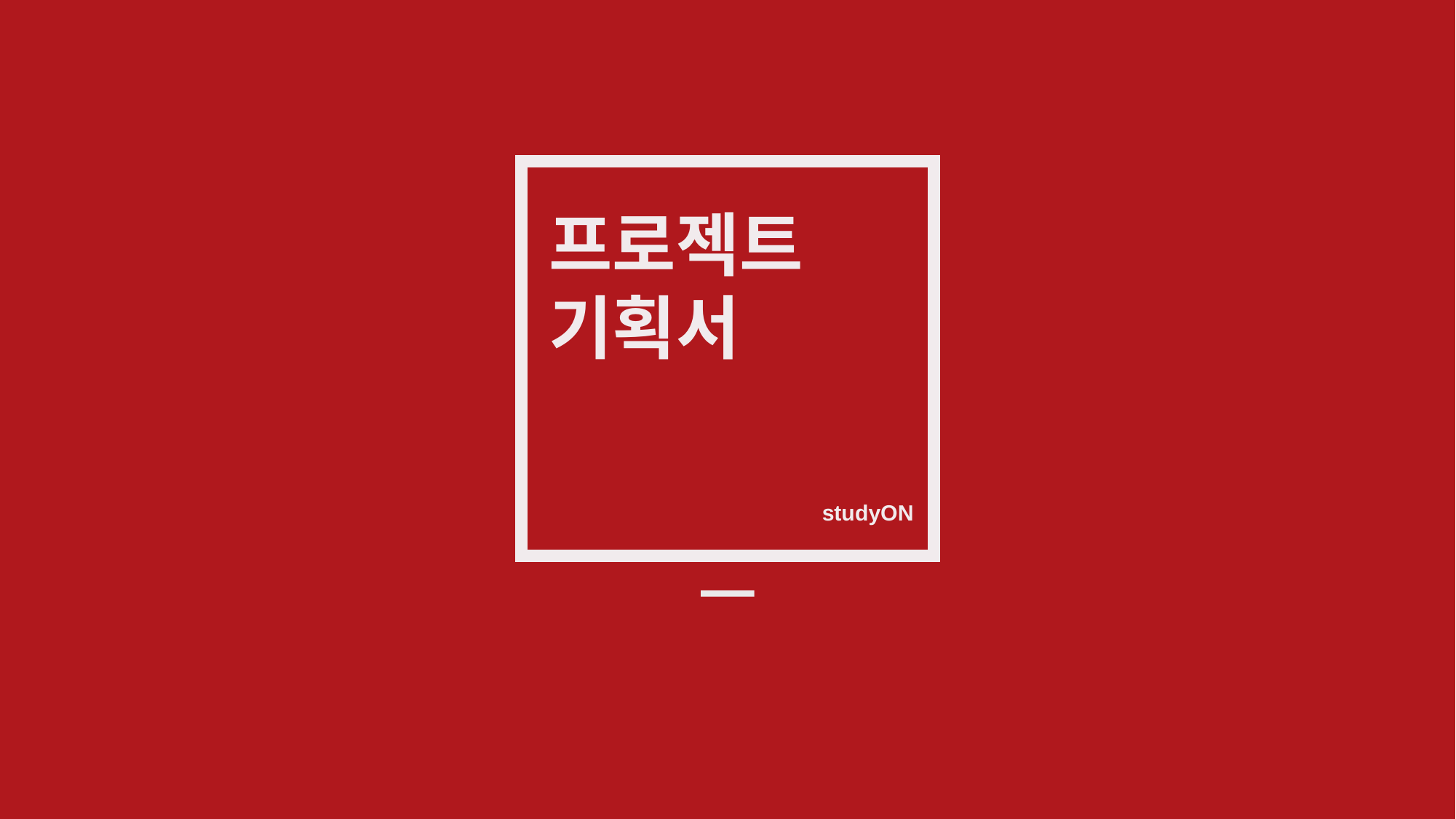

프로젝트
기획서
studyON

[2조] 김경주 손지훈 여민호 윤혜지 조혜윤